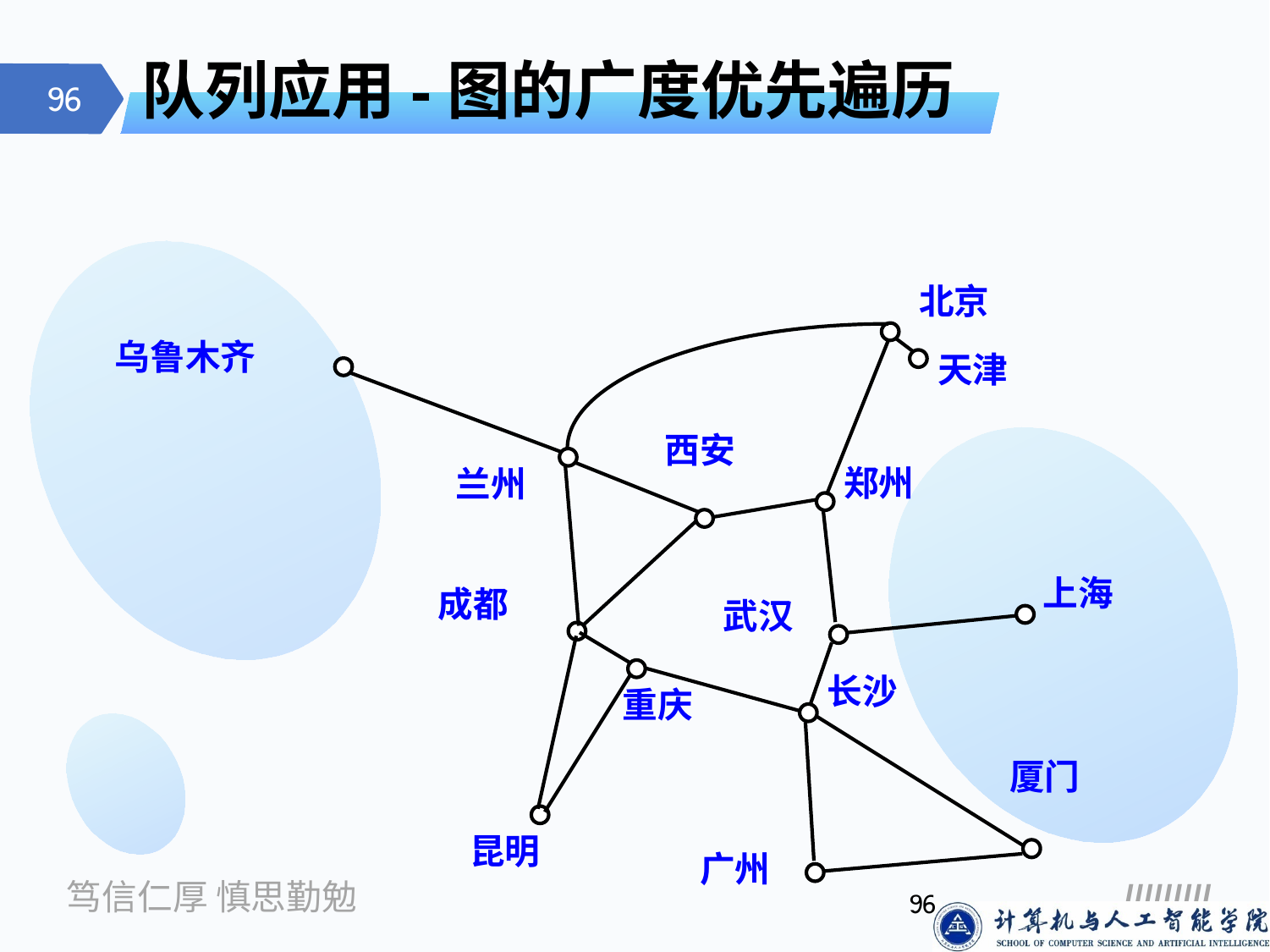

# 队列应用-图的广度优先遍历
北京

乌鲁木齐

天津

西安

郑州

兰州

上海
成都
武汉

长沙

重庆

厦门

昆明

广州

96